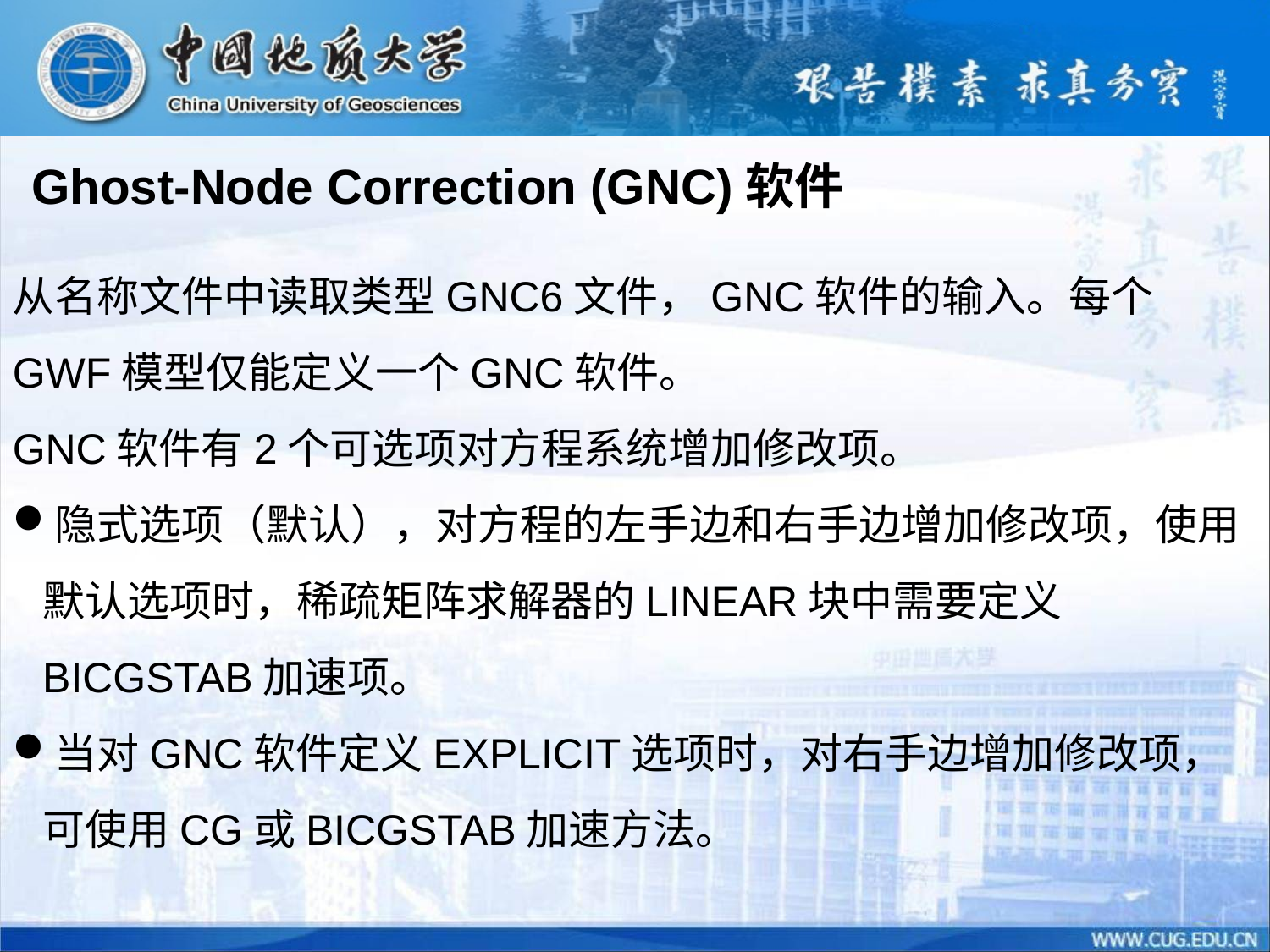

Ghost-Node Correction (GNC)软件
从名称文件中读取类型GNC6文件，GNC软件的输入。每个GWF模型仅能定义一个GNC软件。
GNC软件有2个可选项对方程系统增加修改项。
隐式选项（默认），对方程的左手边和右手边增加修改项，使用默认选项时，稀疏矩阵求解器的LINEAR块中需要定义BICGSTAB加速项。
当对GNC软件定义EXPLICIT选项时，对右手边增加修改项，可使用CG或BICGSTAB加速方法。